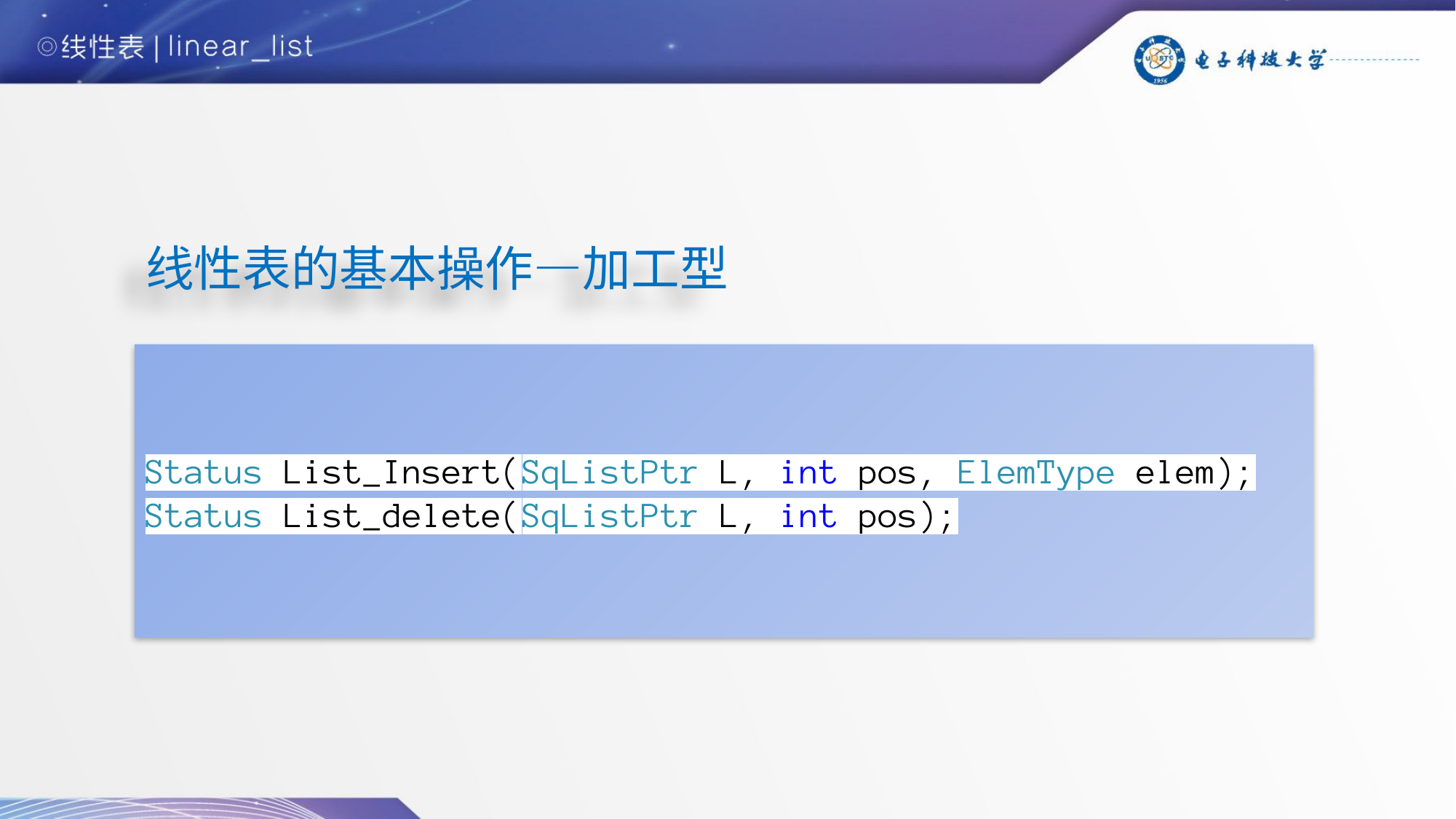

# 线性表的基本操作—加工型
Status List_Insert(SqListPtr L, int pos, ElemType elem);
Status List_delete(SqListPtr L, int pos);